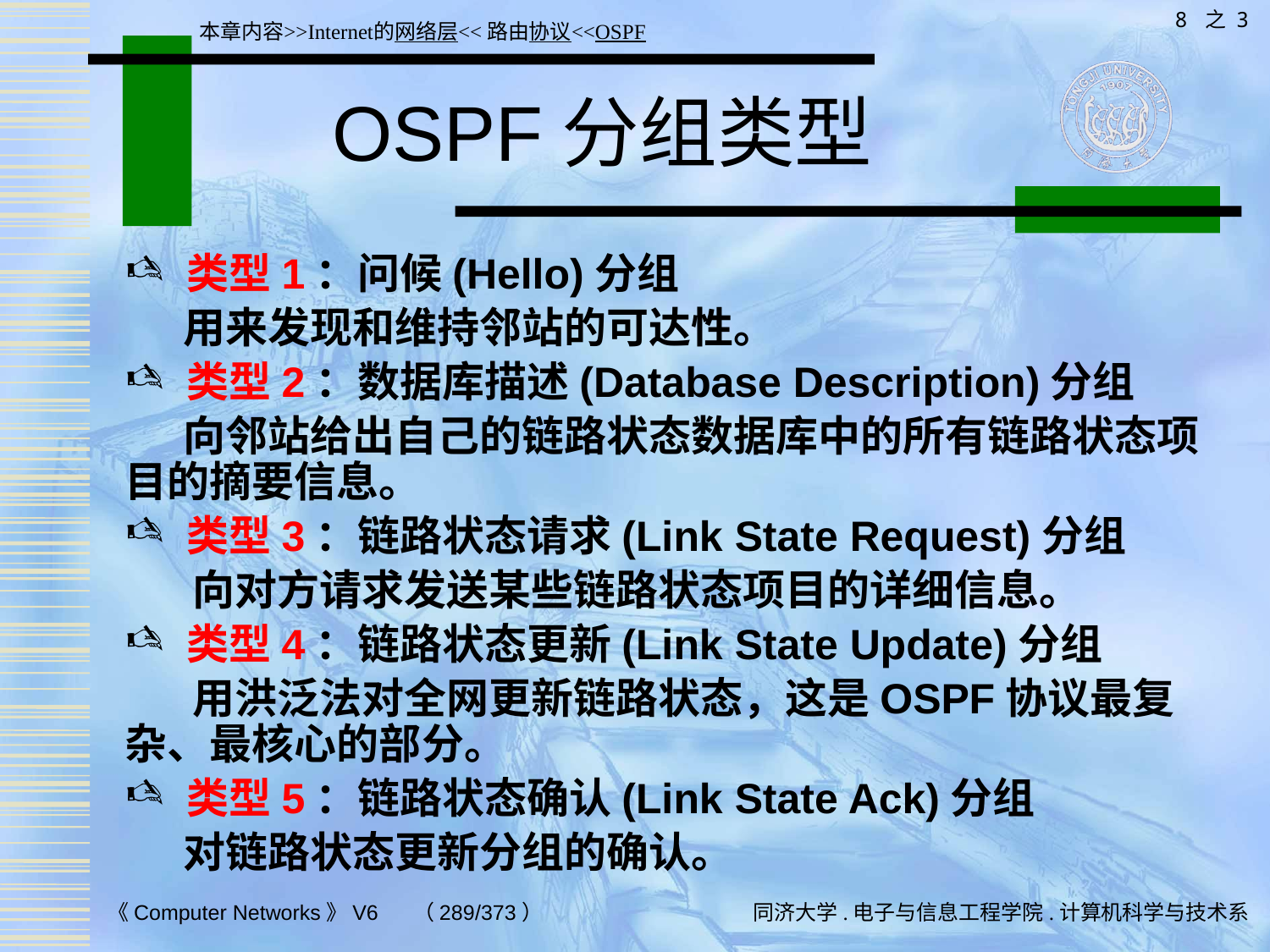

8 之 3
本章内容>>Internet的网络层<<路由协议<<OSPF
# OSPF分组类型
类型1：问候(Hello)分组
     用来发现和维持邻站的可达性。
类型2：数据库描述(Database Description)分组
     向邻站给出自己的链路状态数据库中的所有链路状态项目的摘要信息。
类型3：链路状态请求(Link State Request)分组
      向对方请求发送某些链路状态项目的详细信息。
类型4：链路状态更新(Link State Update)分组
      用洪泛法对全网更新链路状态，这是OSPF协议最复杂、最核心的部分。
类型5：链路状态确认(Link State Ack)分组
     对链路状态更新分组的确认。